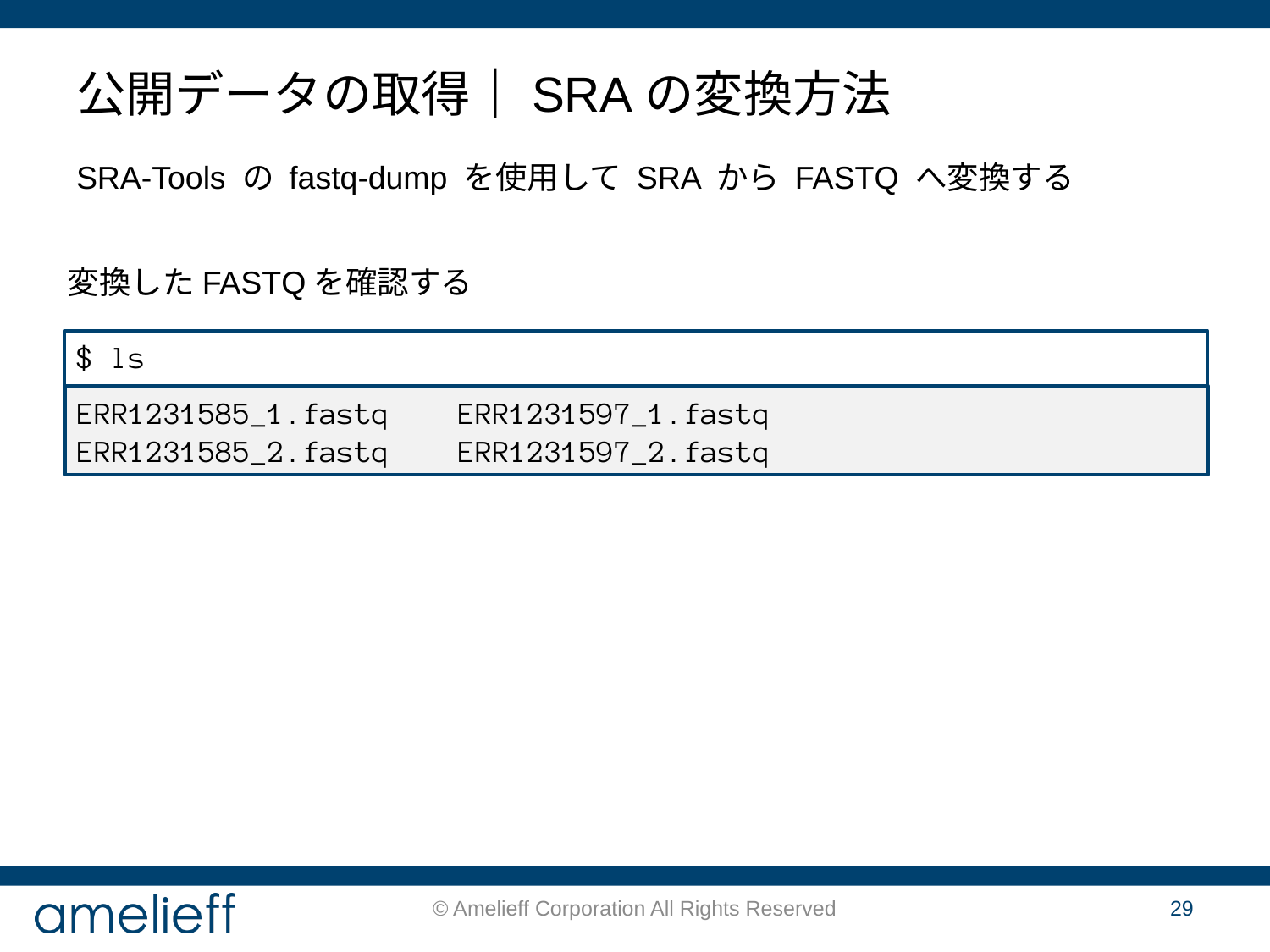

# 公開データの取得｜SRAの変換方法
SRA-Tools の fastq-dump を使用して SRA から FASTQ へ変換する
変換したFASTQを確認する
$ ls
ERR1231585_1.fastq	ERR1231597_1.fastq
ERR1231585_2.fastq	ERR1231597_2.fastq
© Amelieff Corporation All Rights Reserved
29